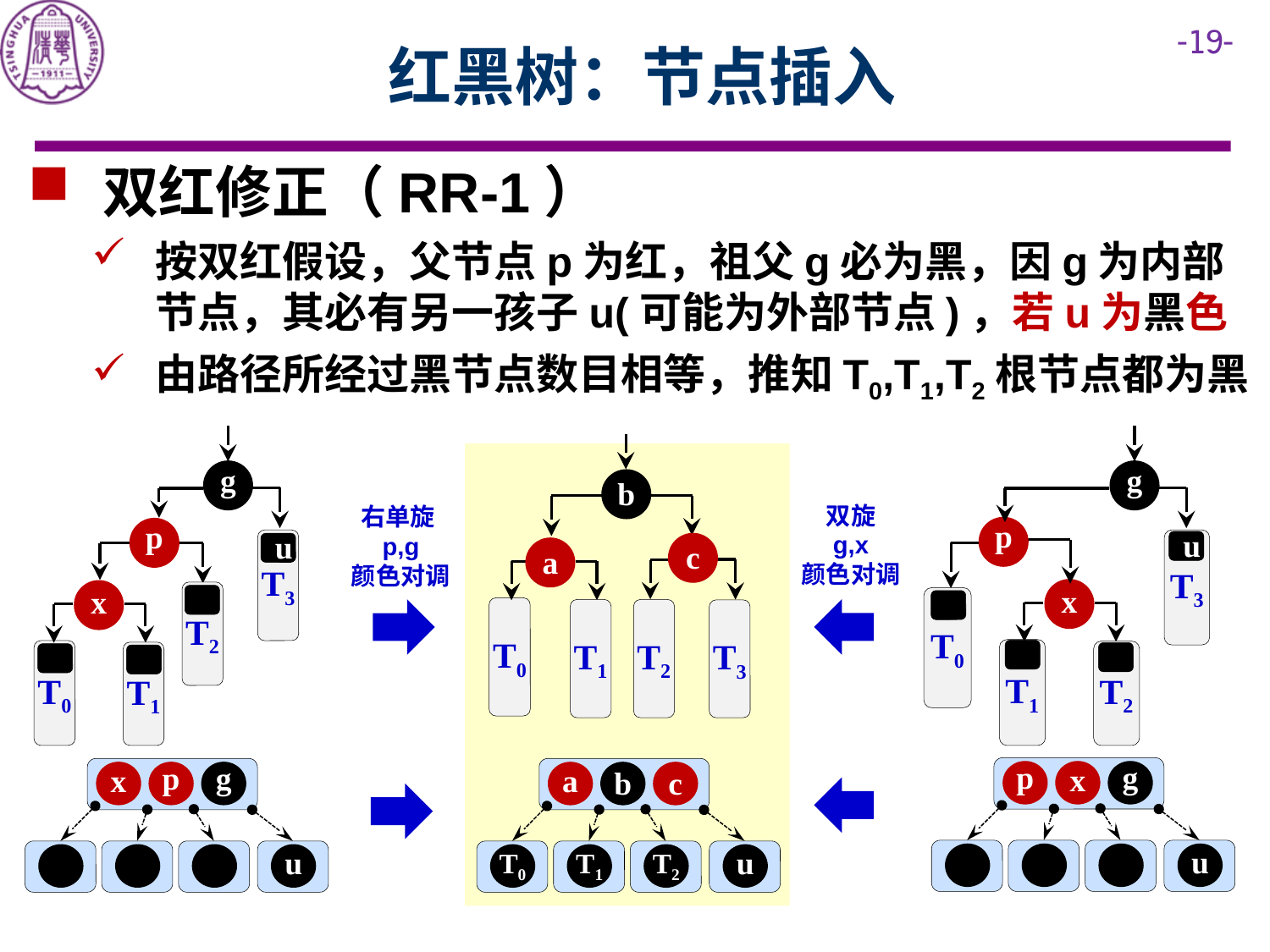

# 红黑树：节点插入
 双红修正（RR-1）
按双红假设，父节点p为红，祖父g必为黑，因g为内部节点，其必有另一孩子u(可能为外部节点)，若u为黑色
由路径所经过黑节点数目相等，推知T0,T1,T2根节点都为黑

b
c
a
T0
T1
T2
T3

a
b
c

u
T0
T1
T2
g
g
双旋
g,x
颜色对调
右单旋p,g
颜色对调
p
p
T3
T3
u
u
x
x
T2

T0

T1

T0
T2
T1

p
x
g

x
p
g

u

u